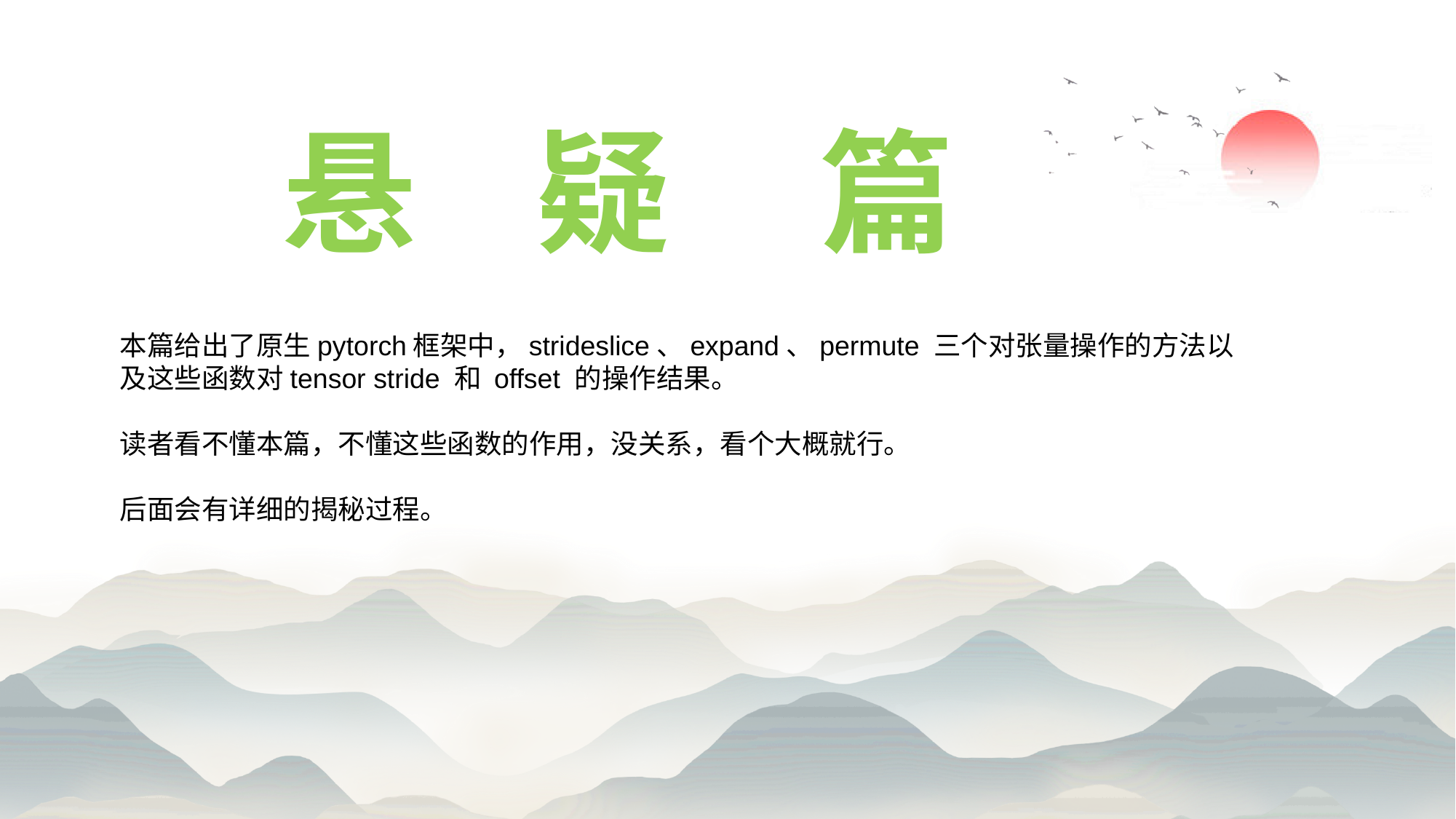

悬    疑     篇
本篇给出了原生pytorch框架中，strideslice、expand、permute 三个对张量操作的方法以及这些函数对tensor stride 和 offset 的操作结果。

读者看不懂本篇，不懂这些函数的作用，没关系，看个大概就行。

后面会有详细的揭秘过程。